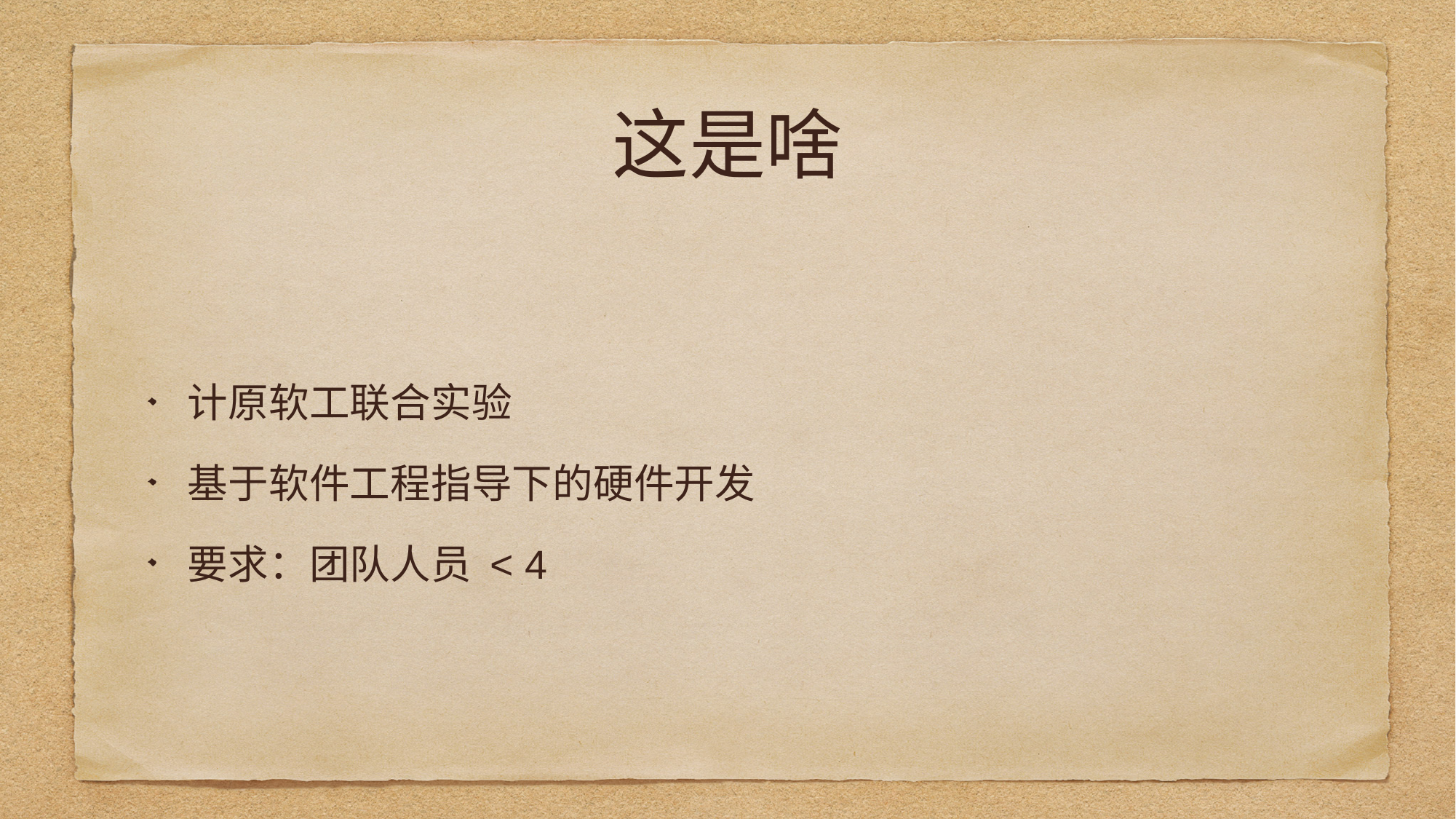

# 这是啥
计原软工联合实验
基于软件工程指导下的硬件开发
要求：团队人员 < 4